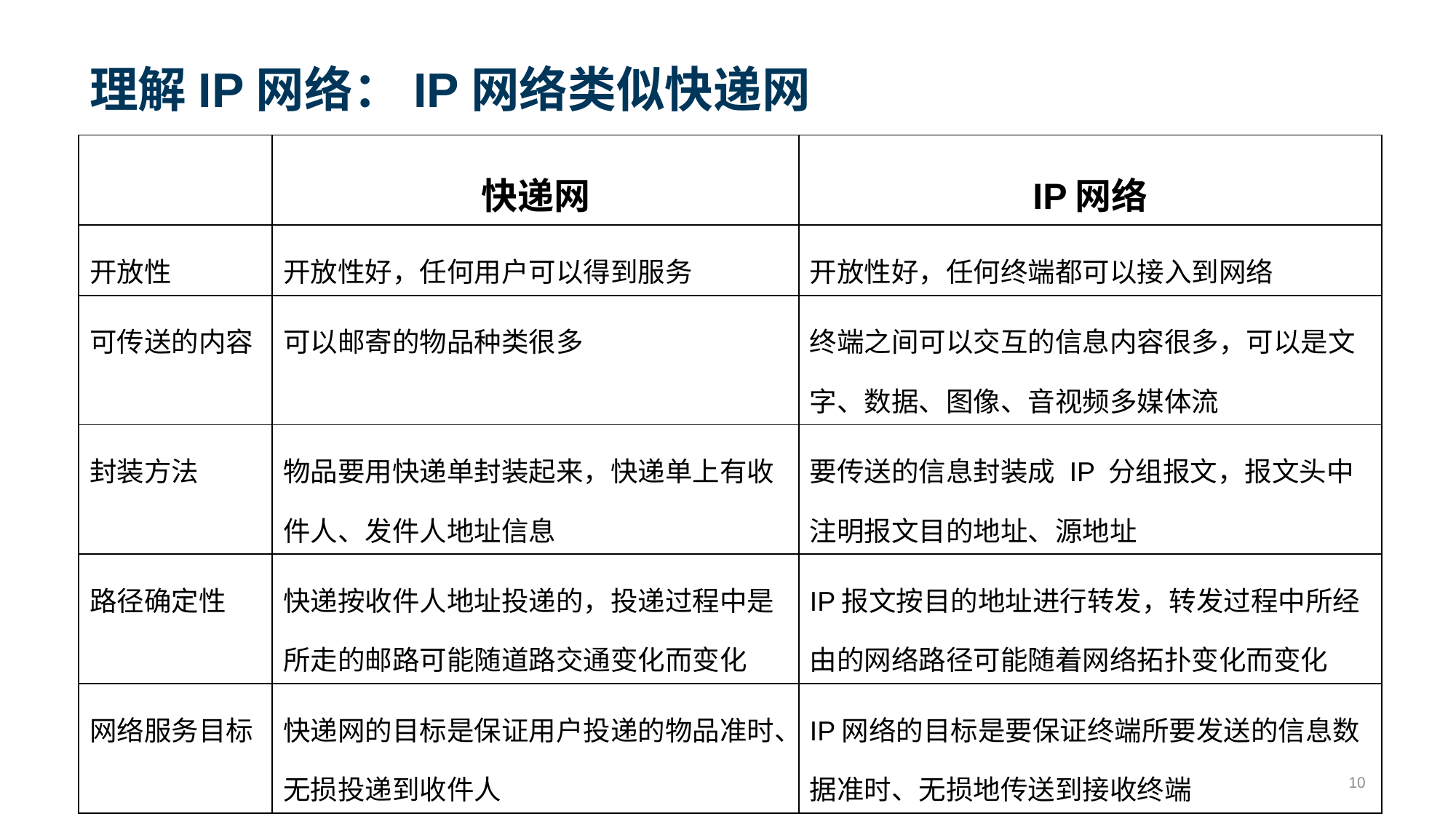

# 理解IP网络：IP网络类似快递网
|  | 快递网 | IP网络 |
| --- | --- | --- |
| 开放性 | 开放性好，任何用户可以得到服务 | 开放性好，任何终端都可以接入到网络 |
| 可传送的内容 | 可以邮寄的物品种类很多 | 终端之间可以交互的信息内容很多，可以是文字、数据、图像、音视频多媒体流 |
| 封装方法 | 物品要用快递单封装起来，快递单上有收件人、发件人地址信息 | 要传送的信息封装成 IP 分组报文，报文头中注明报文目的地址、源地址 |
| 路径确定性 | 快递按收件人地址投递的，投递过程中是所走的邮路可能随道路交通变化而变化 | IP报文按目的地址进行转发，转发过程中所经由的网络路径可能随着网络拓扑变化而变化 |
| 网络服务目标 | 快递网的目标是保证用户投递的物品准时、无损投递到收件人 | IP网络的目标是要保证终端所要发送的信息数据准时、无损地传送到接收终端 |
10